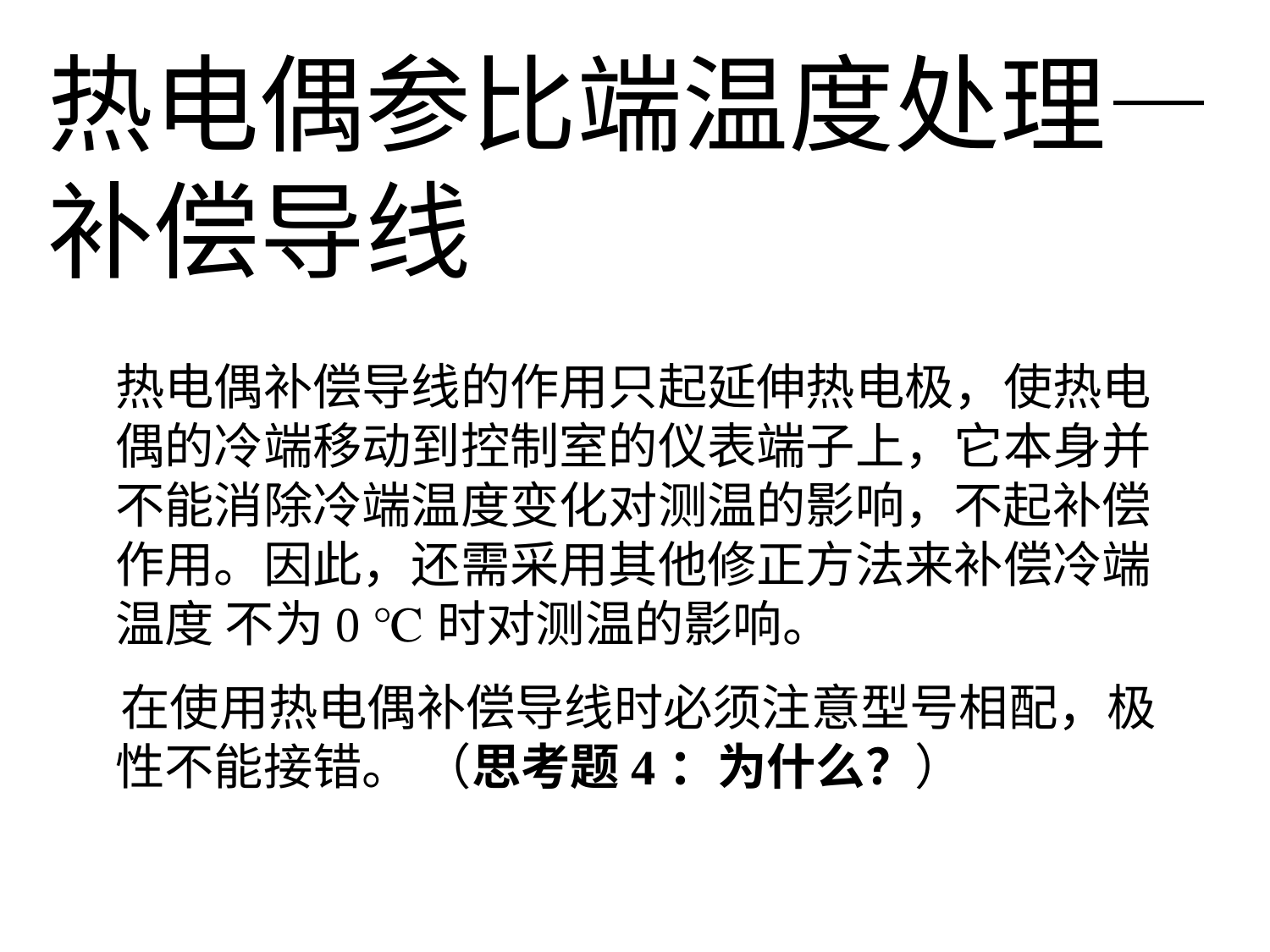

热电偶参比端温度处理—补偿导线
	热电偶补偿导线的作用只起延伸热电极，使热电偶的冷端移动到控制室的仪表端子上，它本身并不能消除冷端温度变化对测温的影响，不起补偿作用。因此，还需采用其他修正方法来补偿冷端温度 不为0 ℃时对测温的影响。
   在使用热电偶补偿导线时必须注意型号相配，极性不能接错。 （思考题4：为什么？）